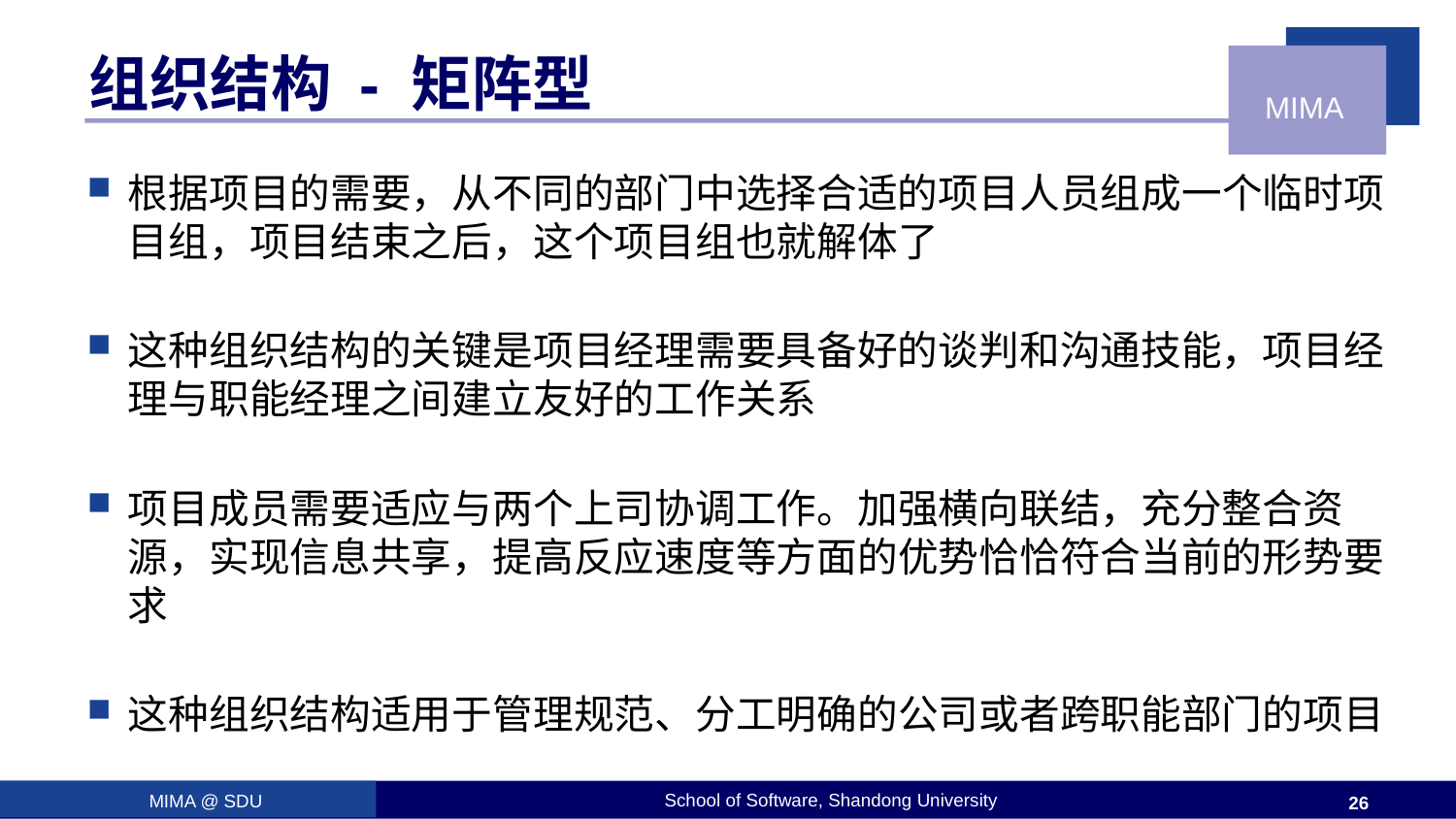

# 组织结构 - 矩阵型
根据项目的需要，从不同的部门中选择合适的项目人员组成一个临时项目组，项目结束之后，这个项目组也就解体了

这种组织结构的关键是项目经理需要具备好的谈判和沟通技能，项目经理与职能经理之间建立友好的工作关系

项目成员需要适应与两个上司协调工作。加强横向联结，充分整合资源，实现信息共享，提高反应速度等方面的优势恰恰符合当前的形势要求

这种组织结构适用于管理规范、分工明确的公司或者跨职能部门的项目